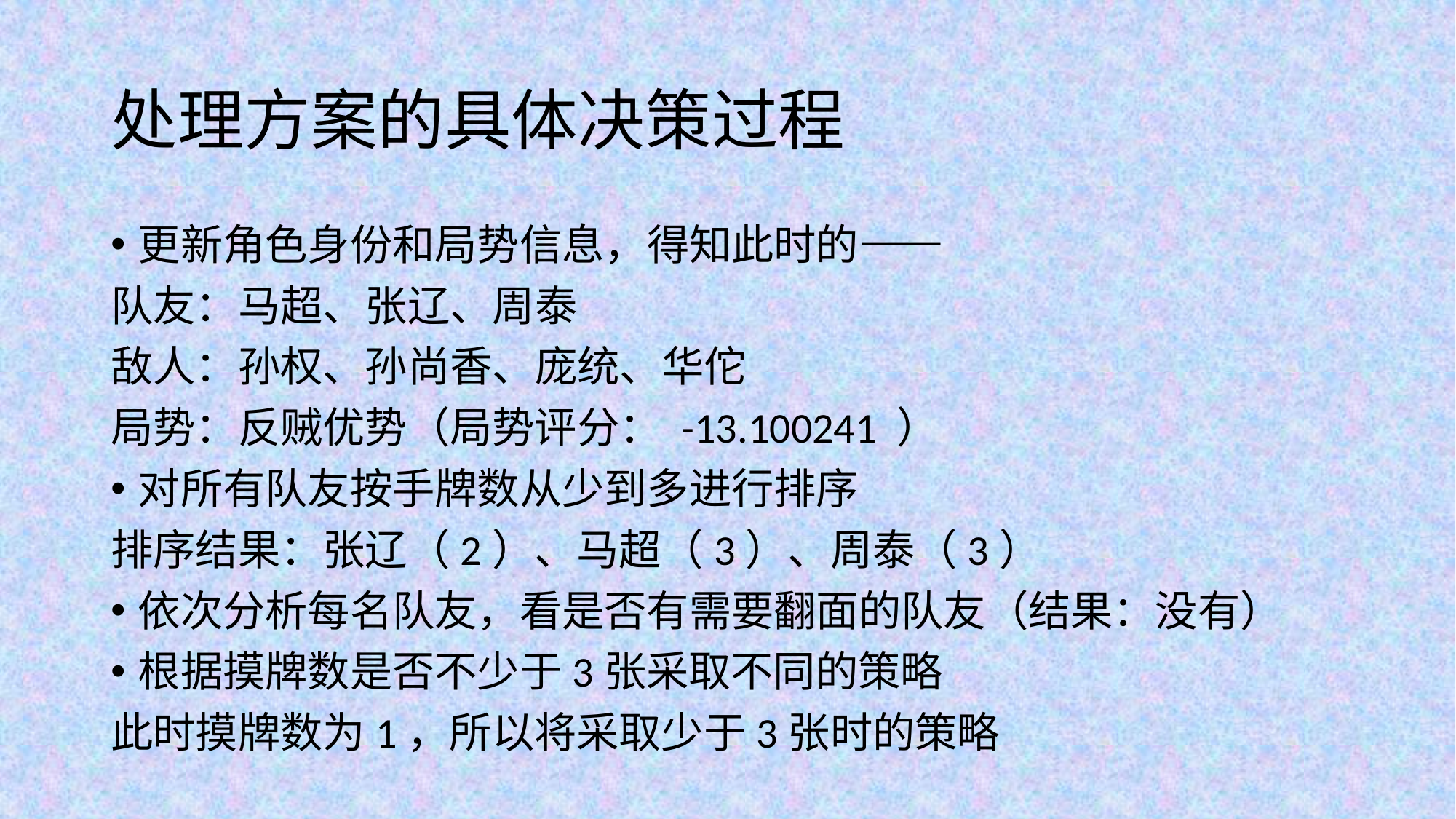

# 处理方案的具体决策过程
更新角色身份和局势信息，得知此时的——
队友：马超、张辽、周泰
敌人：孙权、孙尚香、庞统、华佗
局势：反贼优势（局势评分： -13.100241 ）
对所有队友按手牌数从少到多进行排序
排序结果：张辽（2）、马超（3）、周泰（3）
依次分析每名队友，看是否有需要翻面的队友（结果：没有）
根据摸牌数是否不少于3张采取不同的策略
此时摸牌数为1，所以将采取少于3张时的策略